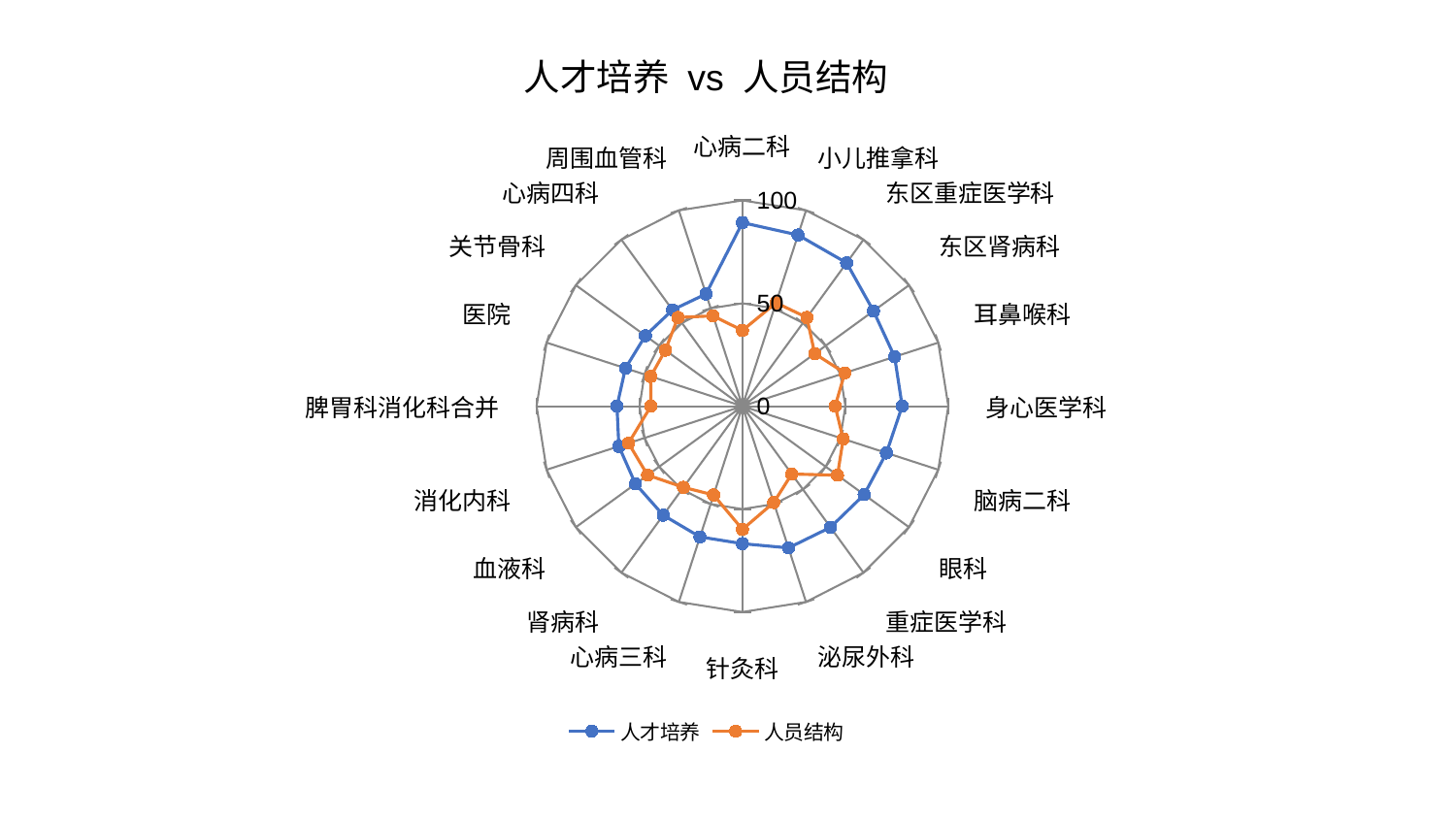

### Chart: 人才培养 vs 人员结构

| Category | 人才培养 | 人员结构 |
|---|---|---|
| 心病二科 | 89.18630006955463 | 36.812473596302354 |
| 小儿推拿科 | 87.46007616817246 | 52.82441316931411 |
| 东区重症医学科 | 86.08111473488243 | 53.278185470882704 |
| 东区肾病科 | 78.68639029636222 | 43.40916927095489 |
| 耳鼻喉科 | 77.73473427139264 | 52.26374842666584 |
| 身心医学科 | 77.61163287998554 | 45.034205569097765 |
| 脑病二科 | 73.53795919546907 | 51.469564599332664 |
| 眼科 | 73.08653382311967 | 57.06479309567973 |
| 重症医学科 | 72.76128384121505 | 40.74683012201272 |
| 泌尿外科 | 72.40351469628729 | 49.21068745970223 |
| 针灸科 | 66.80534667502316 | 59.87580342904919 |
| 心病三科 | 66.79668480856105 | 45.34491023883906 |
| 肾病科 | 65.48310846958479 | 48.74620443697232 |
| 血液科 | 64.23027991950991 | 56.95563730883416 |
| 消化内科 | 63.12067480395489 | 58.205942690406424 |
| 脾胃科消化科合并 | 60.968614282109534 | 44.48591628420815 |
| 医院 | 59.74948451304334 | 46.84285883090256 |
| 关节骨科 | 58.28412141434952 | 46.295662931675 |
| 心病四科 | 57.81322564607893 | 53.28147222666626 |
| 周围血管科 | 57.32982509631032 | 46.14241006147169 |
87